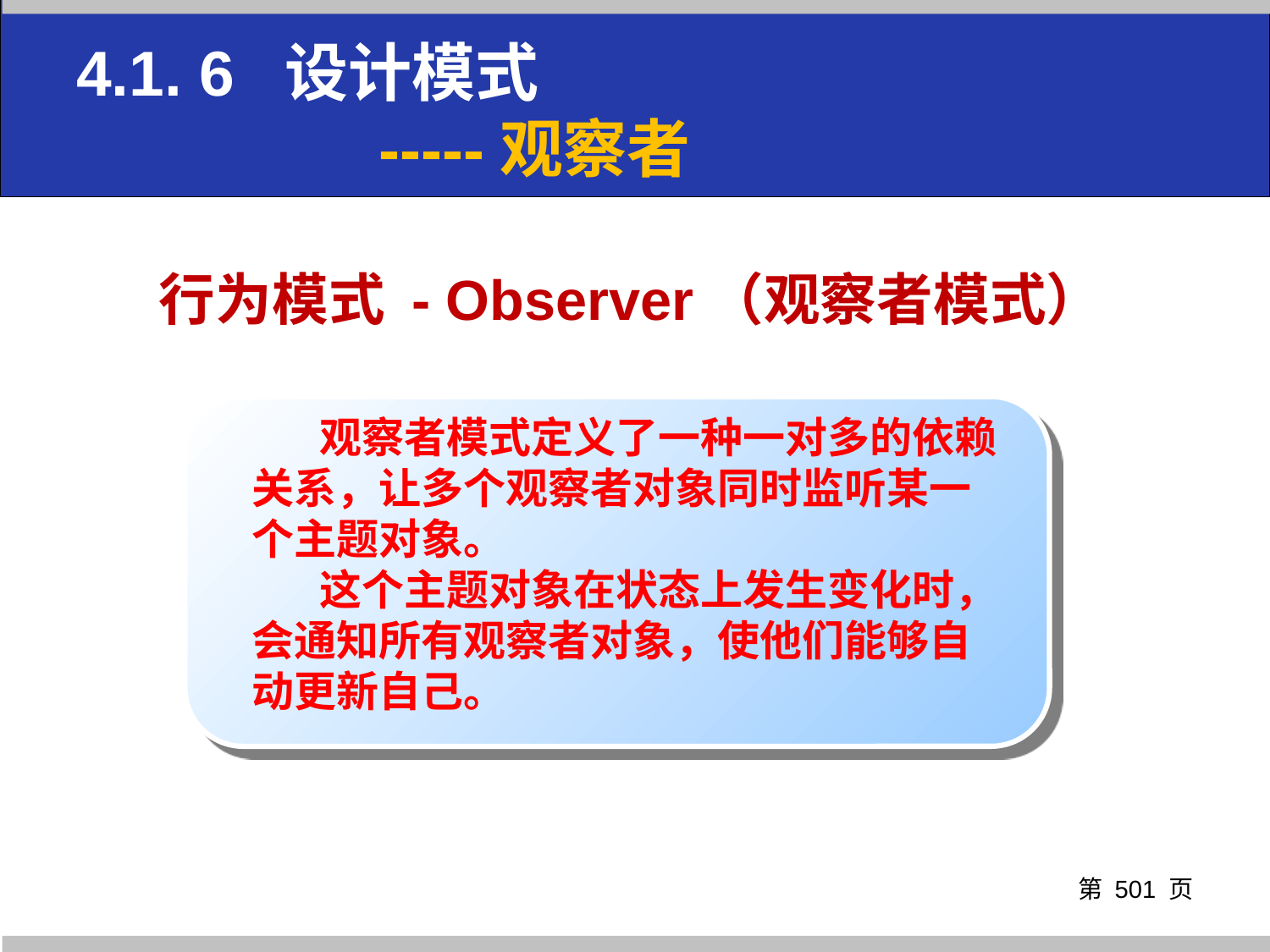

4.1. 6  设计模式
                    -----观察者
# 行为模式 - Observer（观察者模式）

      观察者模式定义了一种一对多的依赖关系，让多个观察者对象同时监听某一个主题对象。
      这个主题对象在状态上发生变化时，会通知所有观察者对象，使他们能够自动更新自己。
第 501 页